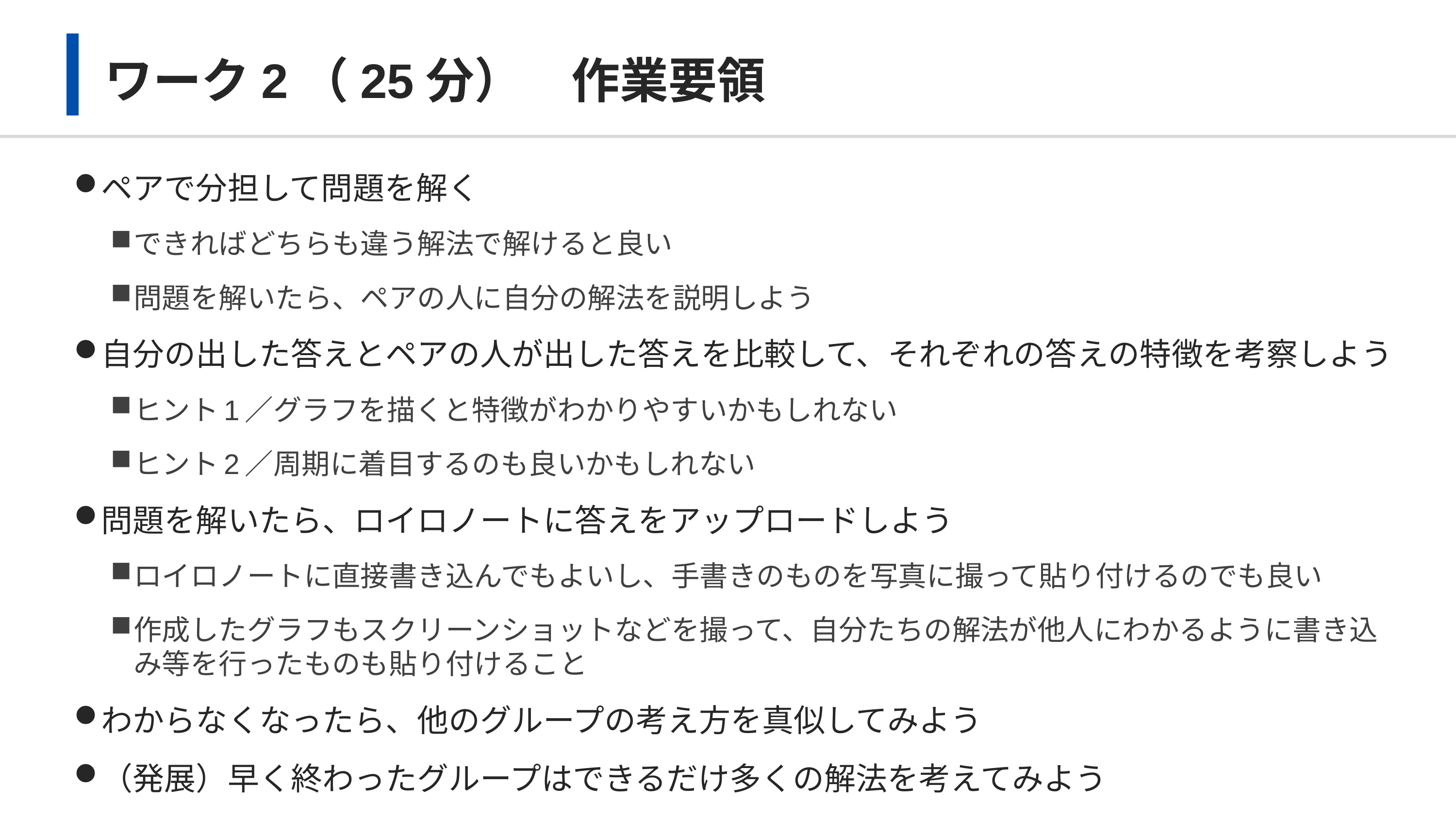

# ワーク2（25分）　作業要領
ペアで分担して問題を解く
できればどちらも違う解法で解けると良い
問題を解いたら、ペアの人に自分の解法を説明しよう
自分の出した答えとペアの人が出した答えを比較して、それぞれの答えの特徴を考察しよう
ヒント1／グラフを描くと特徴がわかりやすいかもしれない
ヒント2／周期に着目するのも良いかもしれない
問題を解いたら、ロイロノートに答えをアップロードしよう
ロイロノートに直接書き込んでもよいし、手書きのものを写真に撮って貼り付けるのでも良い
作成したグラフもスクリーンショットなどを撮って、自分たちの解法が他人にわかるように書き込み等を行ったものも貼り付けること
わからなくなったら、他のグループの考え方を真似してみよう
（発展）早く終わったグループはできるだけ多くの解法を考えてみよう